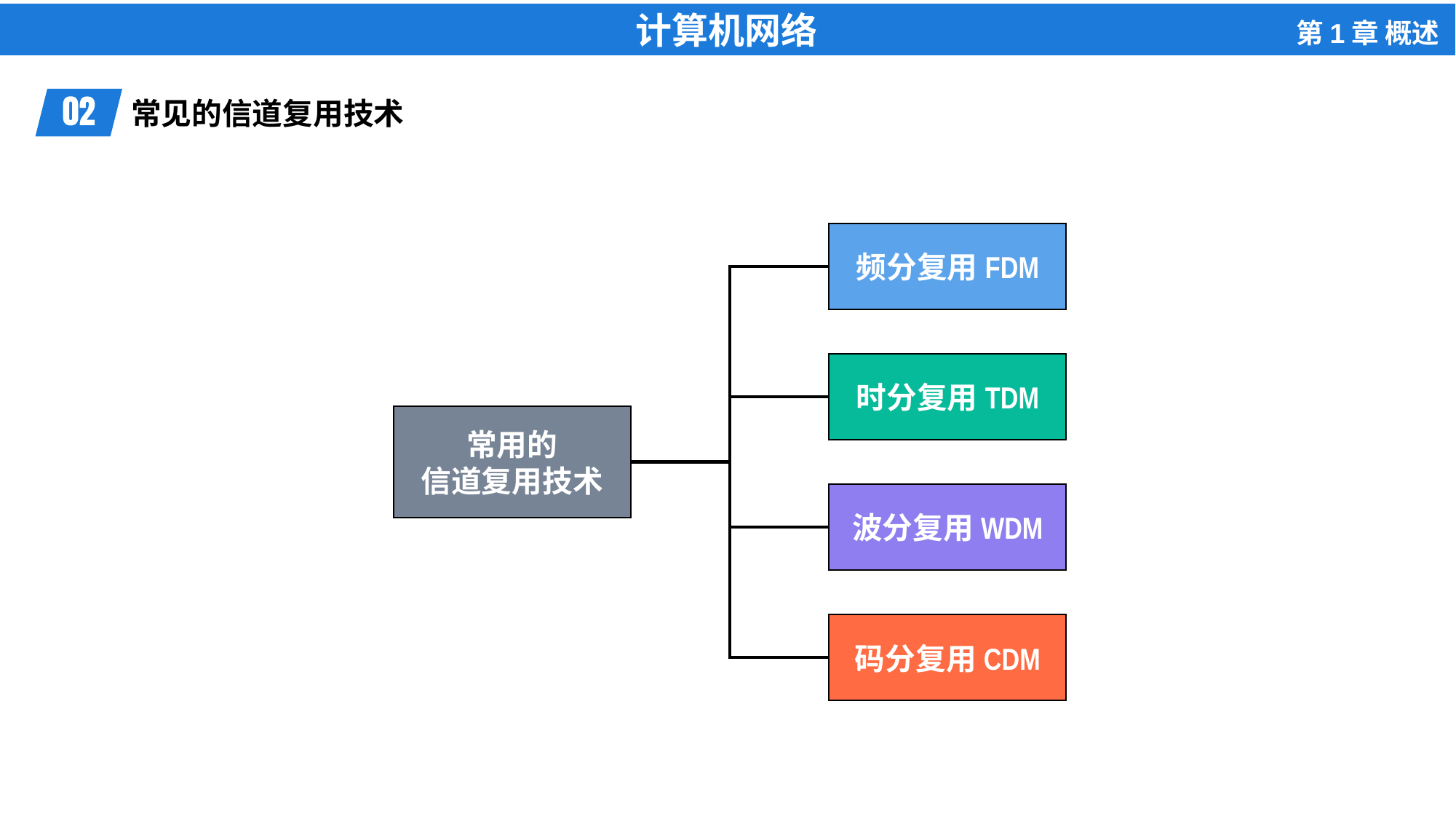

02
常见的信道复用技术
频分复用FDM
时分复用TDM
常用的
信道复用技术
波分复用WDM
码分复用CDM